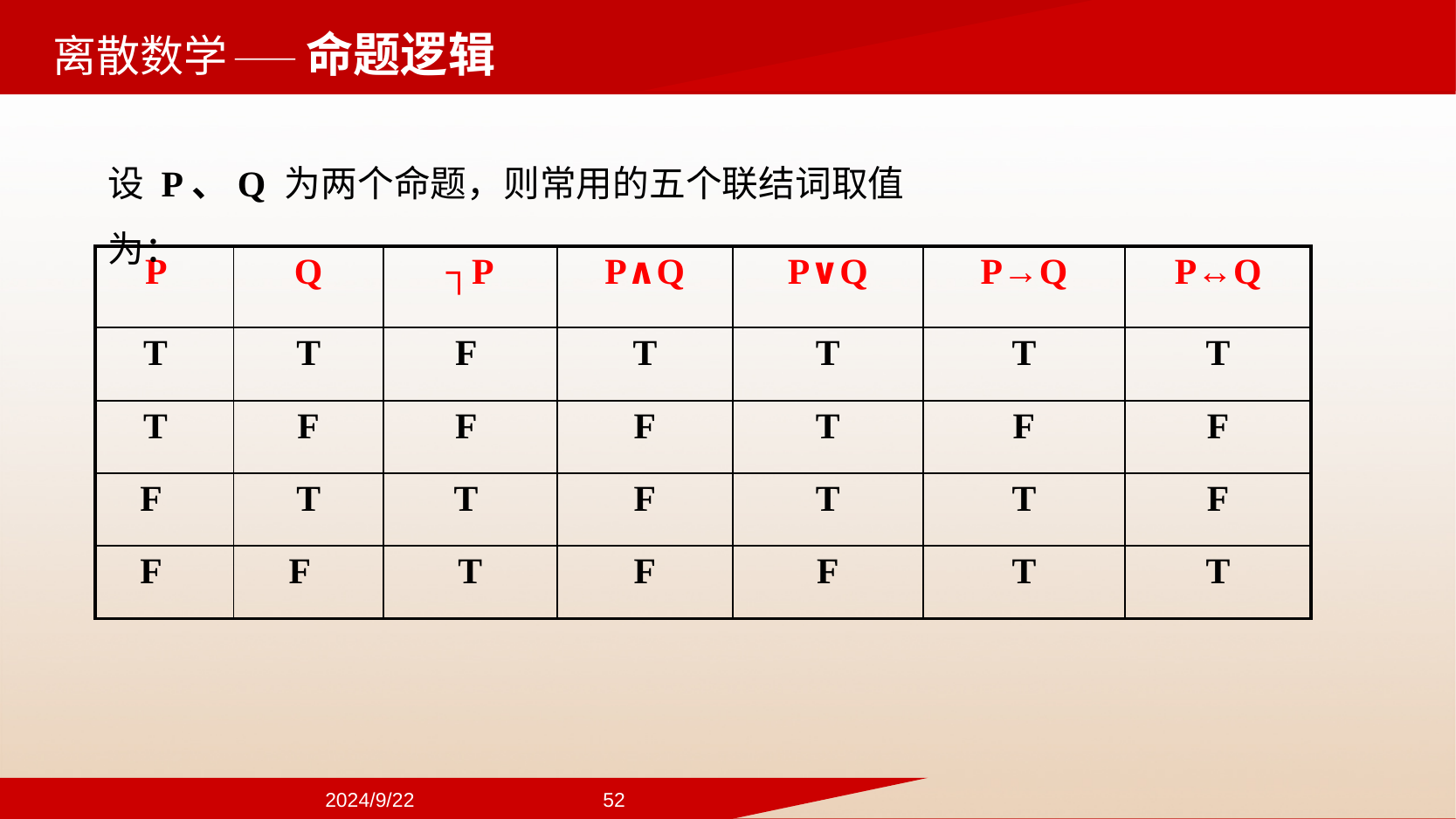

——命题逻辑
设 P、Q 为两个命题，则常用的五个联结词取值为：
| P | Q | ┐P | P∧Q | P∨Q | P→Q | P↔Q |
| --- | --- | --- | --- | --- | --- | --- |
| T | T | F | T | T | T | T |
| T | F | F | F | T | F | F |
| F | T | T | F | T | T | F |
| F | F | T | F | F | T | T |
2024/9/22
52